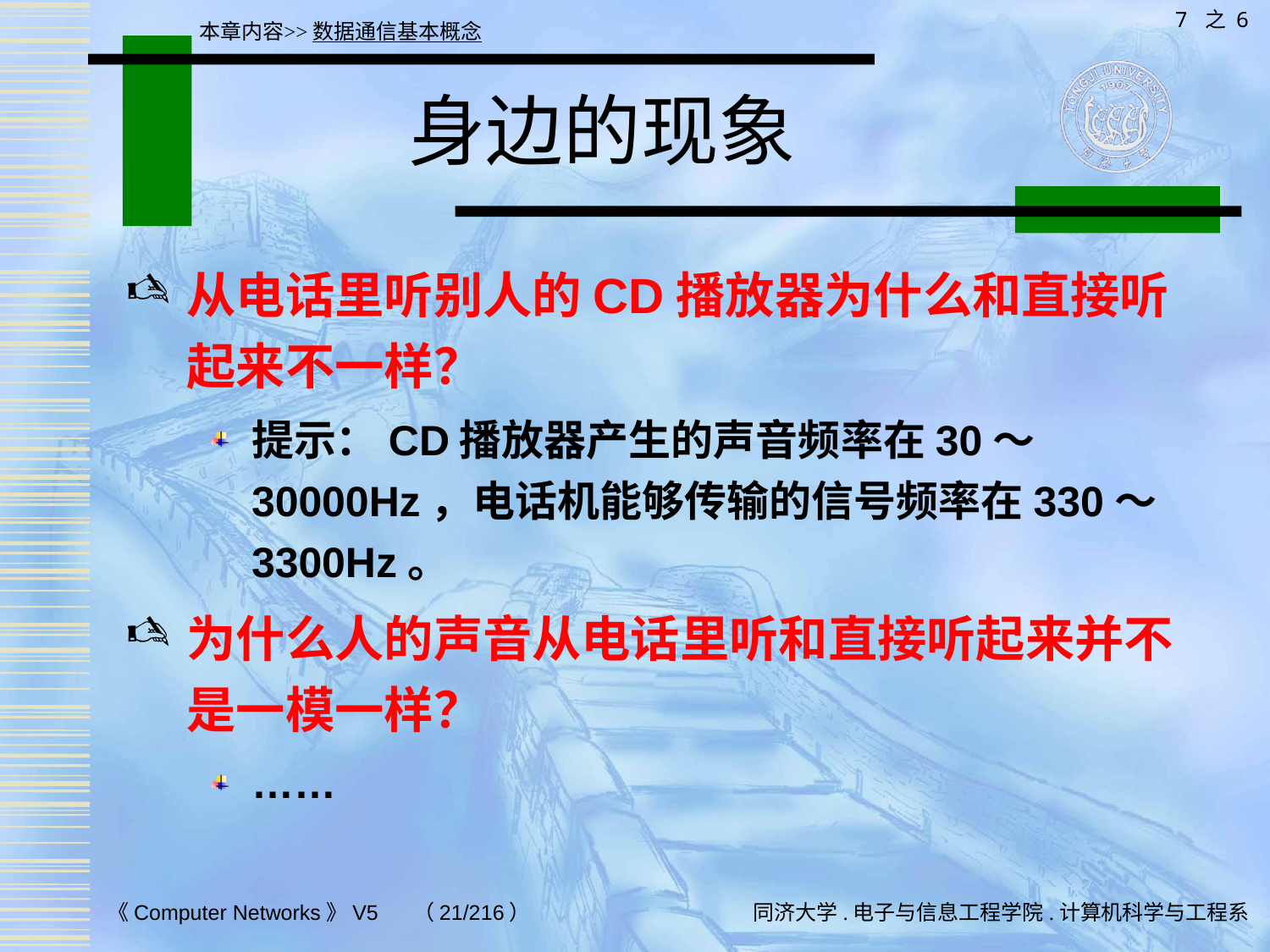

7 之 6
本章内容>>数据通信基本概念
# 身边的现象
从电话里听别人的CD播放器为什么和直接听起来不一样？
提示：CD播放器产生的声音频率在30～30000Hz，电话机能够传输的信号频率在330～3300Hz。
为什么人的声音从电话里听和直接听起来并不是一模一样？
……